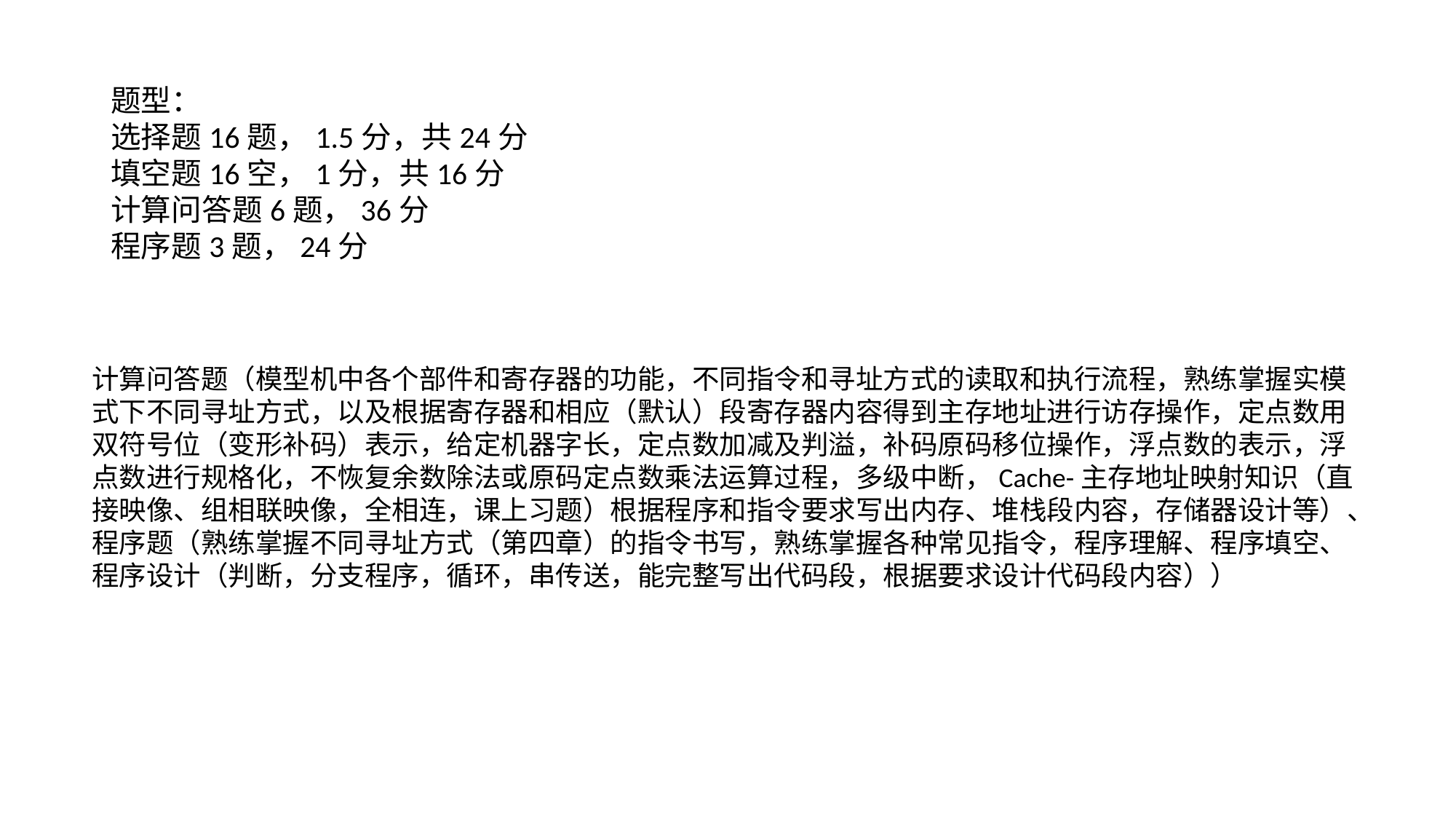

题型：
选择题16题，1.5分，共24分
填空题16空，1分，共16分
计算问答题6题，36分
程序题3题，24分
计算问答题（模型机中各个部件和寄存器的功能，不同指令和寻址方式的读取和执行流程，熟练掌握实模式下不同寻址方式，以及根据寄存器和相应（默认）段寄存器内容得到主存地址进行访存操作，定点数用双符号位（变形补码）表示，给定机器字长，定点数加减及判溢，补码原码移位操作，浮点数的表示，浮点数进行规格化，不恢复余数除法或原码定点数乘法运算过程，多级中断，Cache-主存地址映射知识（直接映像、组相联映像，全相连，课上习题）根据程序和指令要求写出内存、堆栈段内容，存储器设计等）、
程序题（熟练掌握不同寻址方式（第四章）的指令书写，熟练掌握各种常见指令，程序理解、程序填空、程序设计（判断，分支程序，循环，串传送，能完整写出代码段，根据要求设计代码段内容））